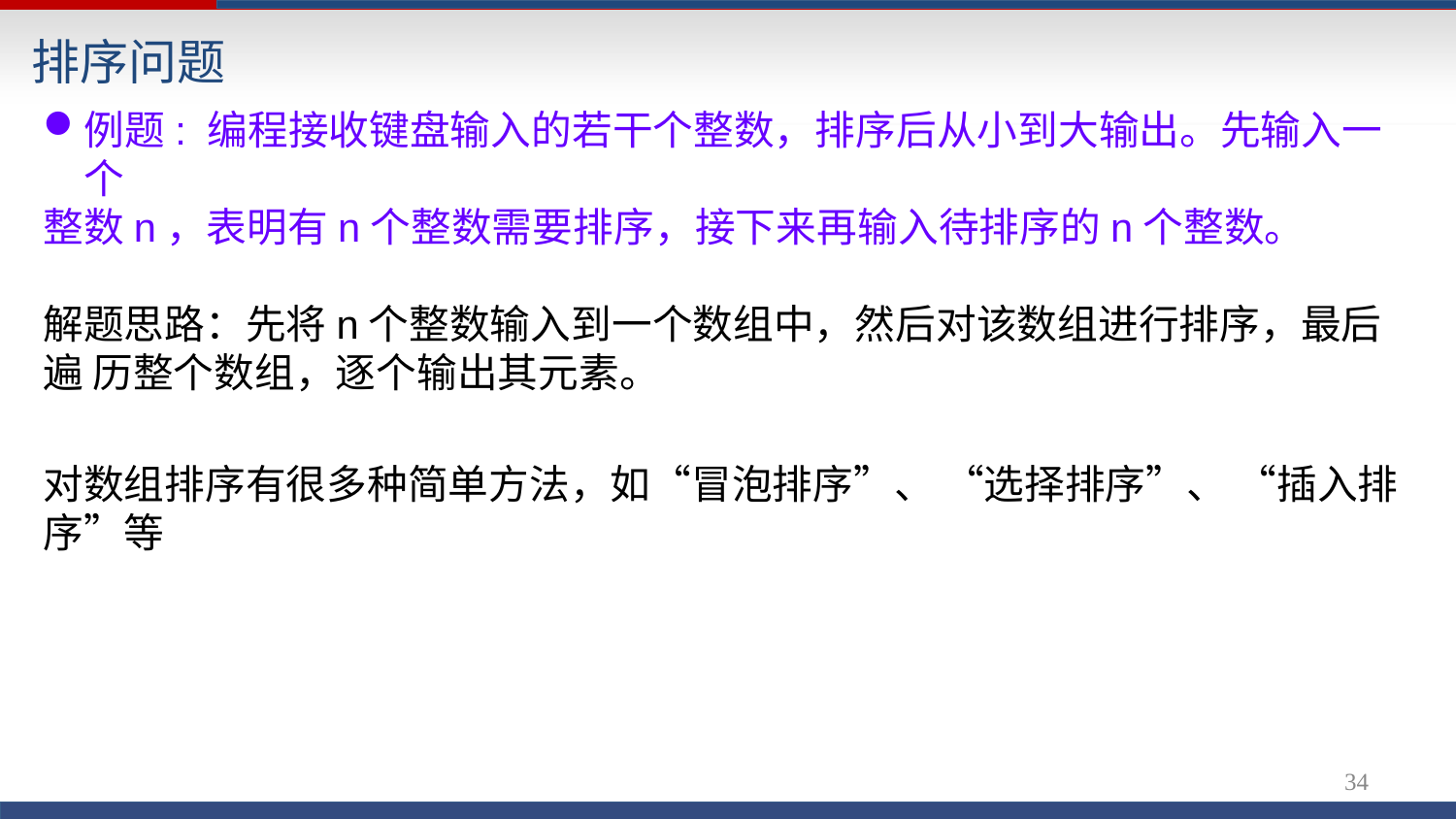

# 排序问题
例题: 编程接收键盘输入的若干个整数，排序后从小到大输出。先输入一个
整数n，表明有n个整数需要排序，接下来再输入待排序的n个整数。
解题思路：先将n个整数输入到一个数组中，然后对该数组进行排序，最后遍 历整个数组，逐个输出其元素。

对数组排序有很多种简单方法，如“冒泡排序”、 “选择排序”、 “插入排
序”等
34